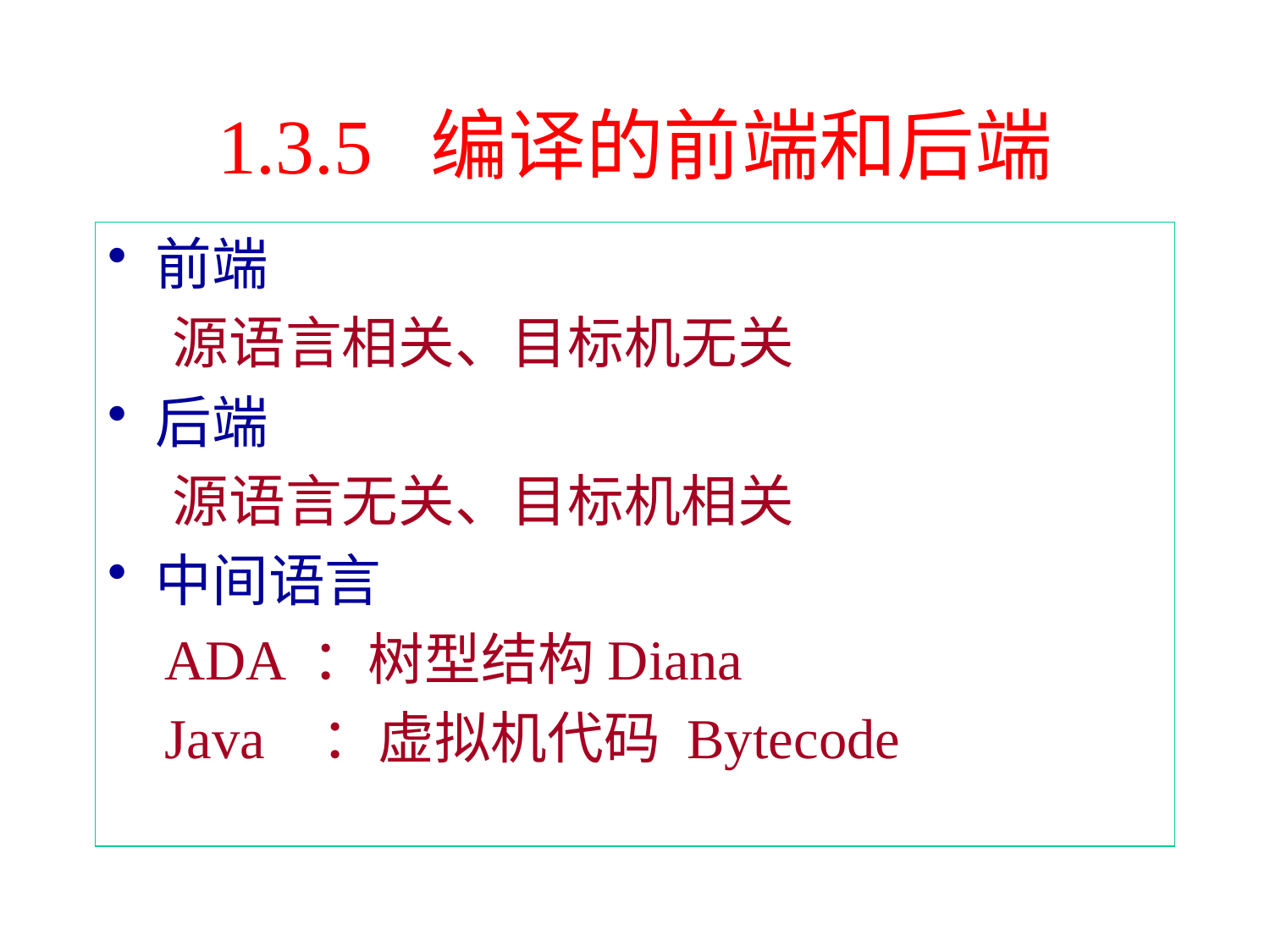

# 1.3.5  编译的前端和后端
前端
    源语言相关、目标机无关
后端
    源语言无关、目标机相关
中间语言
    ADA ：树型结构Diana
    Java   ：虚拟机代码 Bytecode